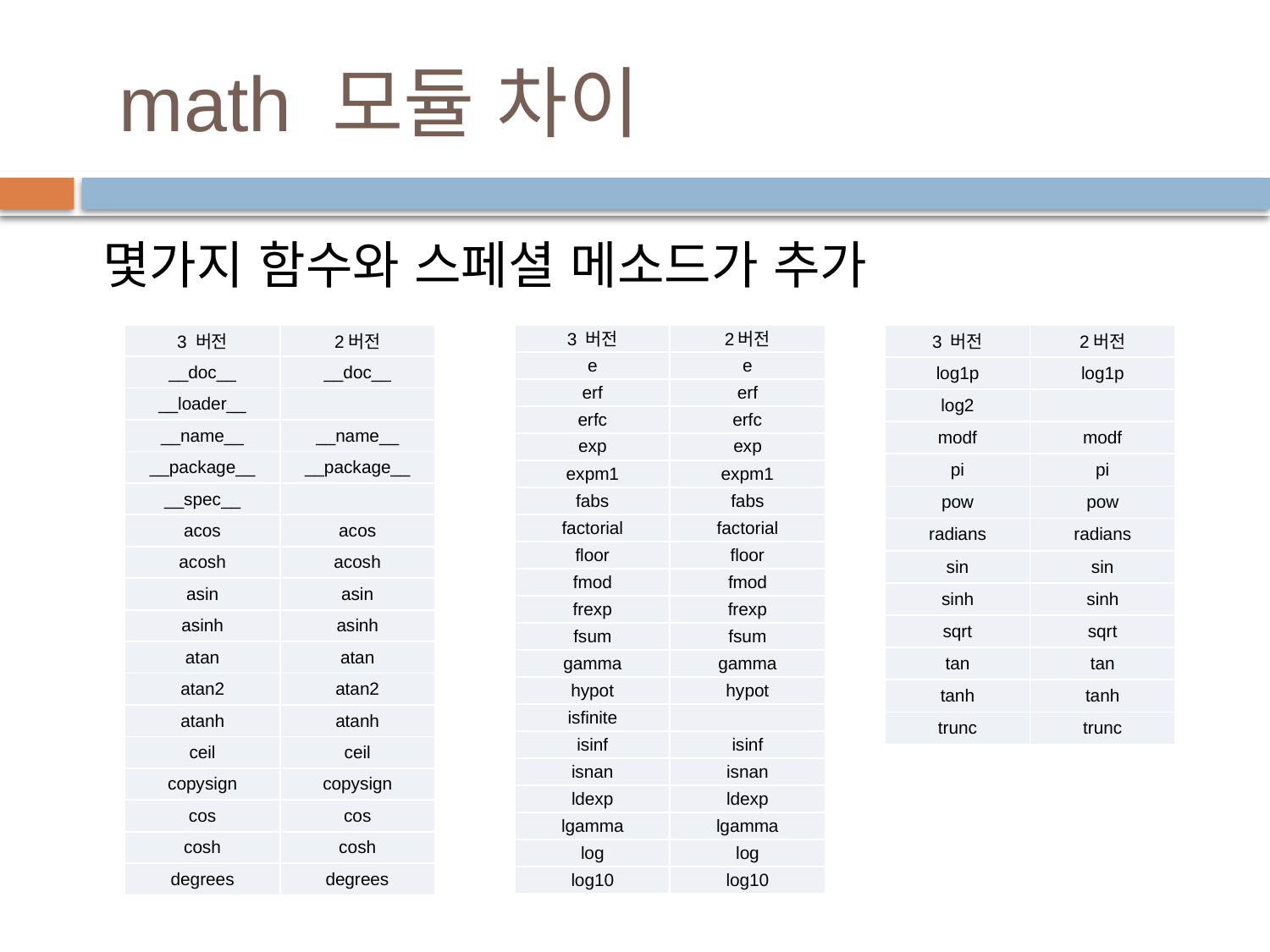

# math 모듈 차이
 몇가지 함수와 스페셜 메소드가 추가
| 3 버전 | 2버전 |
| --- | --- |
| \_\_doc\_\_ | \_\_doc\_\_ |
| \_\_loader\_\_ |  |
| \_\_name\_\_ | \_\_name\_\_ |
| \_\_package\_\_ | \_\_package\_\_ |
| \_\_spec\_\_ |  |
| acos | acos |
| acosh | acosh |
| asin | asin |
| asinh | asinh |
| atan | atan |
| atan2 | atan2 |
| atanh | atanh |
| ceil | ceil |
| copysign | copysign |
| cos | cos |
| cosh | cosh |
| degrees | degrees |
| 3 버전 | 2버전 |
| --- | --- |
| e | e |
| erf | erf |
| erfc | erfc |
| exp | exp |
| expm1 | expm1 |
| fabs | fabs |
| factorial | factorial |
| floor | floor |
| fmod | fmod |
| frexp | frexp |
| fsum | fsum |
| gamma | gamma |
| hypot | hypot |
| isfinite |  |
| isinf | isinf |
| isnan | isnan |
| ldexp | ldexp |
| lgamma | lgamma |
| log | log |
| log10 | log10 |
| 3 버전 | 2버전 |
| --- | --- |
| log1p | log1p |
| log2 |  |
| modf | modf |
| pi | pi |
| pow | pow |
| radians | radians |
| sin | sin |
| sinh | sinh |
| sqrt | sqrt |
| tan | tan |
| tanh | tanh |
| trunc | trunc |